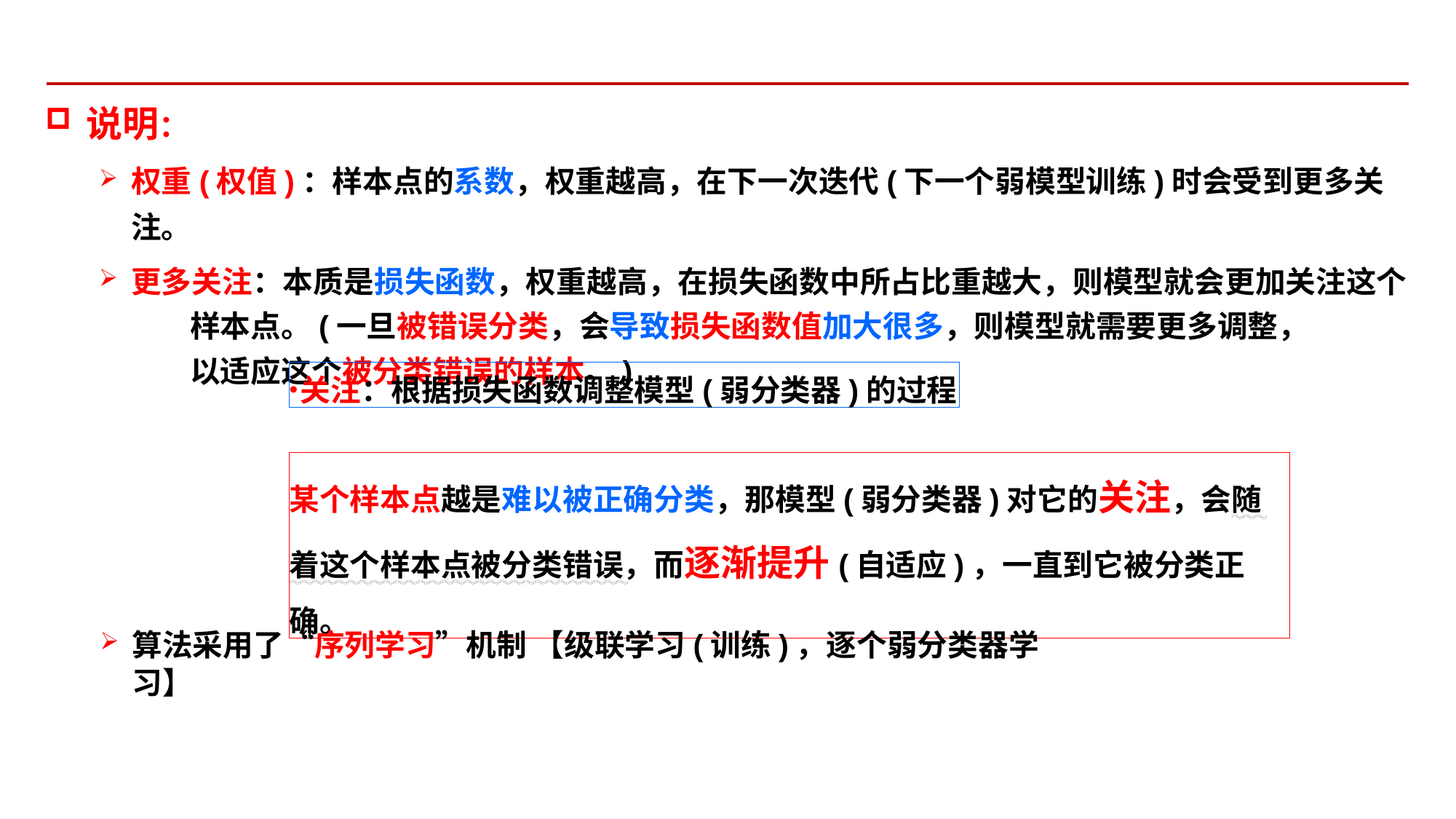

说明：
权重(权值)：样本点的系数，权重越高，在下一次迭代(下一个弱模型训练)时会受到更多关注。
更多关注：本质是损失函数，权重越高，在损失函数中所占比重越大，则模型就会更加关注这个
           样本点。(一旦被错误分类，会导致损失函数值加大很多，则模型就需要更多调整，
           以适应这个被分类错误的样本。)
关注：根据损失函数调整模型(弱分类器)的过程
某个样本点越是难以被正确分类，那模型(弱分类器)对它的关注，会随着这个样本点被分类错误，而逐渐提升(自适应)，一直到它被分类正确。
算法采用了“序列学习”机制 【级联学习(训练)，逐个弱分类器学习】